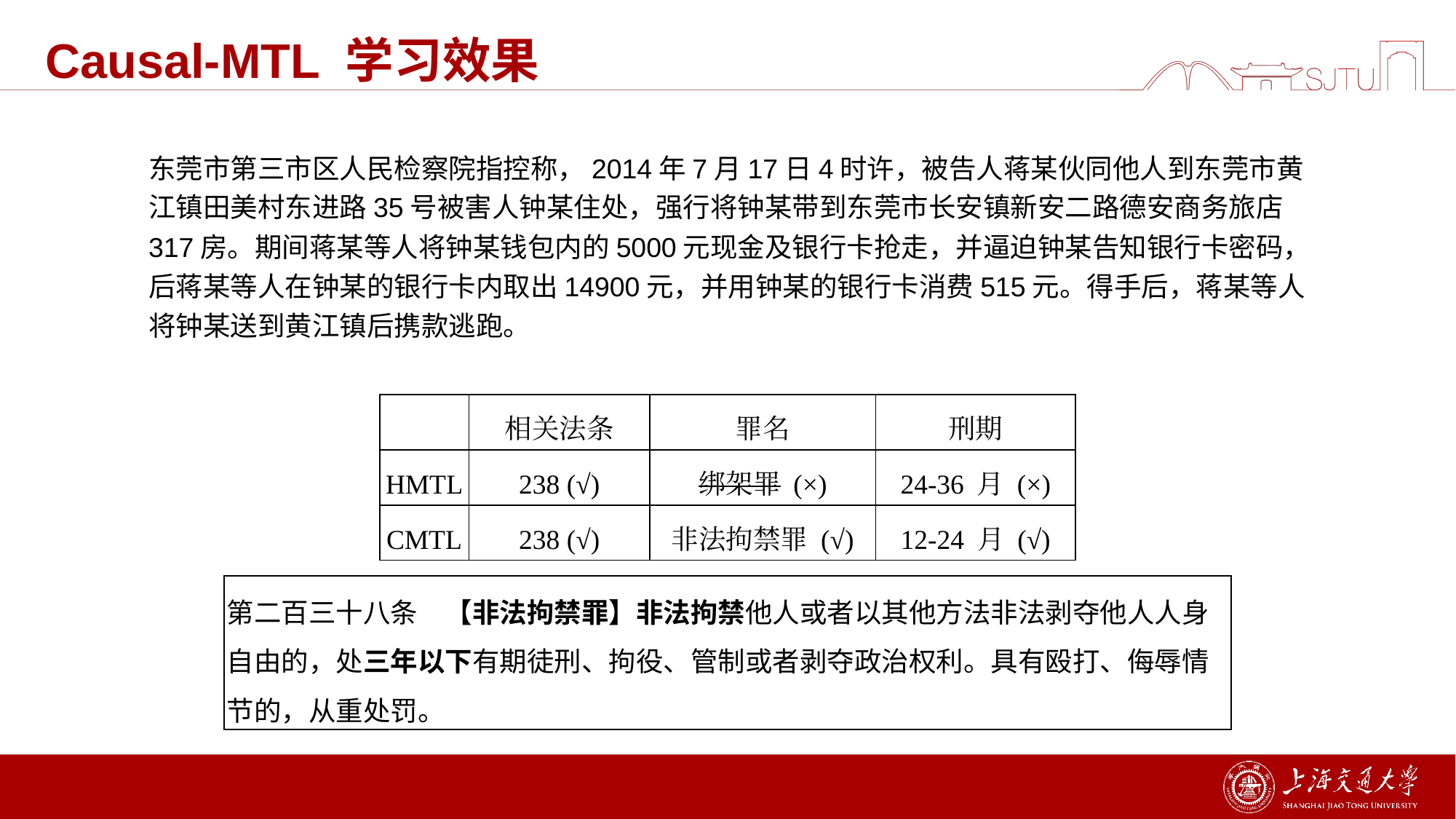

# Causal-MTL 学习效果
东莞市第三市区人民检察院指控称，2014年7月17日4时许，被告人蒋某伙同他人到东莞市黄江镇田美村东进路35号被害人钟某住处，强行将钟某带到东莞市长安镇新安二路德安商务旅店317房。期间蒋某等人将钟某钱包内的5000元现金及银行卡抢走，并逼迫钟某告知银行卡密码，后蒋某等人在钟某的银行卡内取出14900元，并用钟某的银行卡消费515元。得手后，蒋某等人将钟某送到黄江镇后携款逃跑。
|  | 相关法条 | 罪名 | 刑期 |
| --- | --- | --- | --- |
| HMTL | 238 (√) | 绑架罪 (×) | 24-36 月 (×) |
| CMTL | 238 (√) | 非法拘禁罪 (√) | 12-24 月 (√) |
第二百三十八条	【非法拘禁罪】非法拘禁他人或者以其他方法非法剥夺他人人身自由的，处三年以下有期徒刑、拘役、管制或者剥夺政治权利。具有殴打、侮辱情节的，从重处罚。